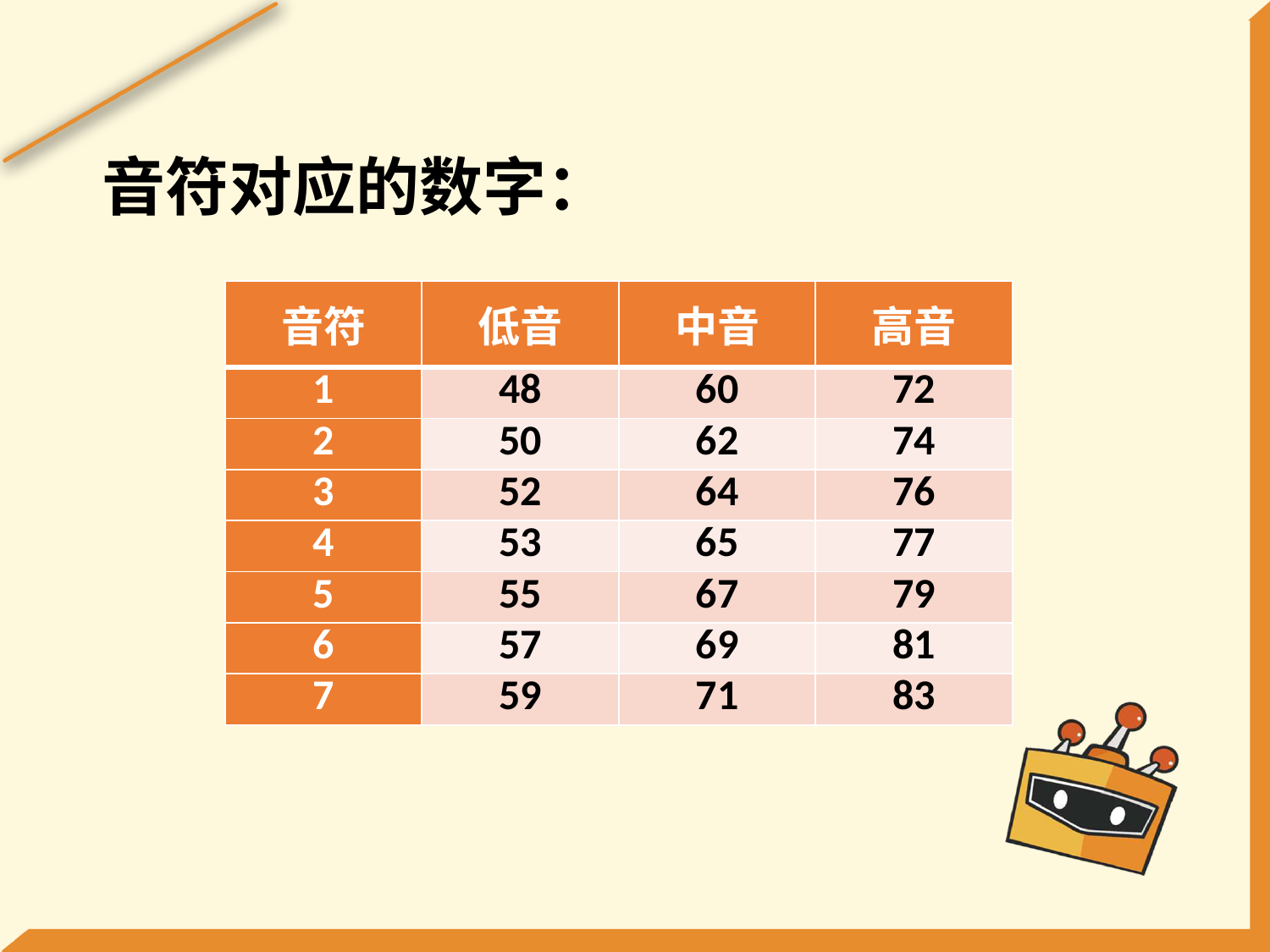

音符对应的数字：
| 音符 | 低音 | 中音 | 高音 |
| --- | --- | --- | --- |
| 1 | 48 | 60 | 72 |
| 2 | 50 | 62 | 74 |
| 3 | 52 | 64 | 76 |
| 4 | 53 | 65 | 77 |
| 5 | 55 | 67 | 79 |
| 6 | 57 | 69 | 81 |
| 7 | 59 | 71 | 83 |